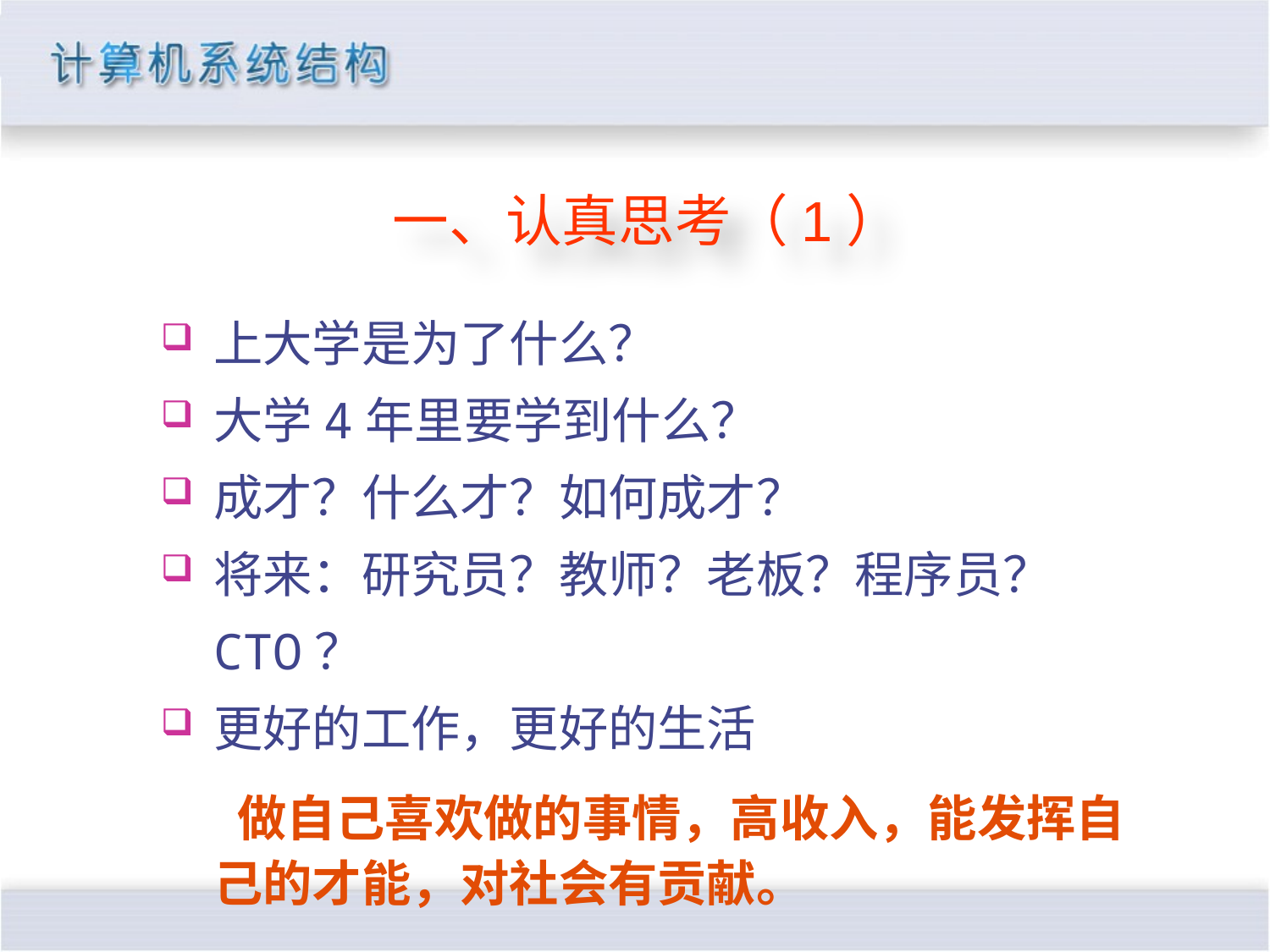

一、认真思考（1）

上大学是为了什么？
大学4年里要学到什么？
成才？什么才？如何成才？
将来：研究员？教师？老板？程序员？CTO？
更好的工作，更好的生活
       做自己喜欢做的事情，高收入，能发挥自己的才能，对社会有贡献。